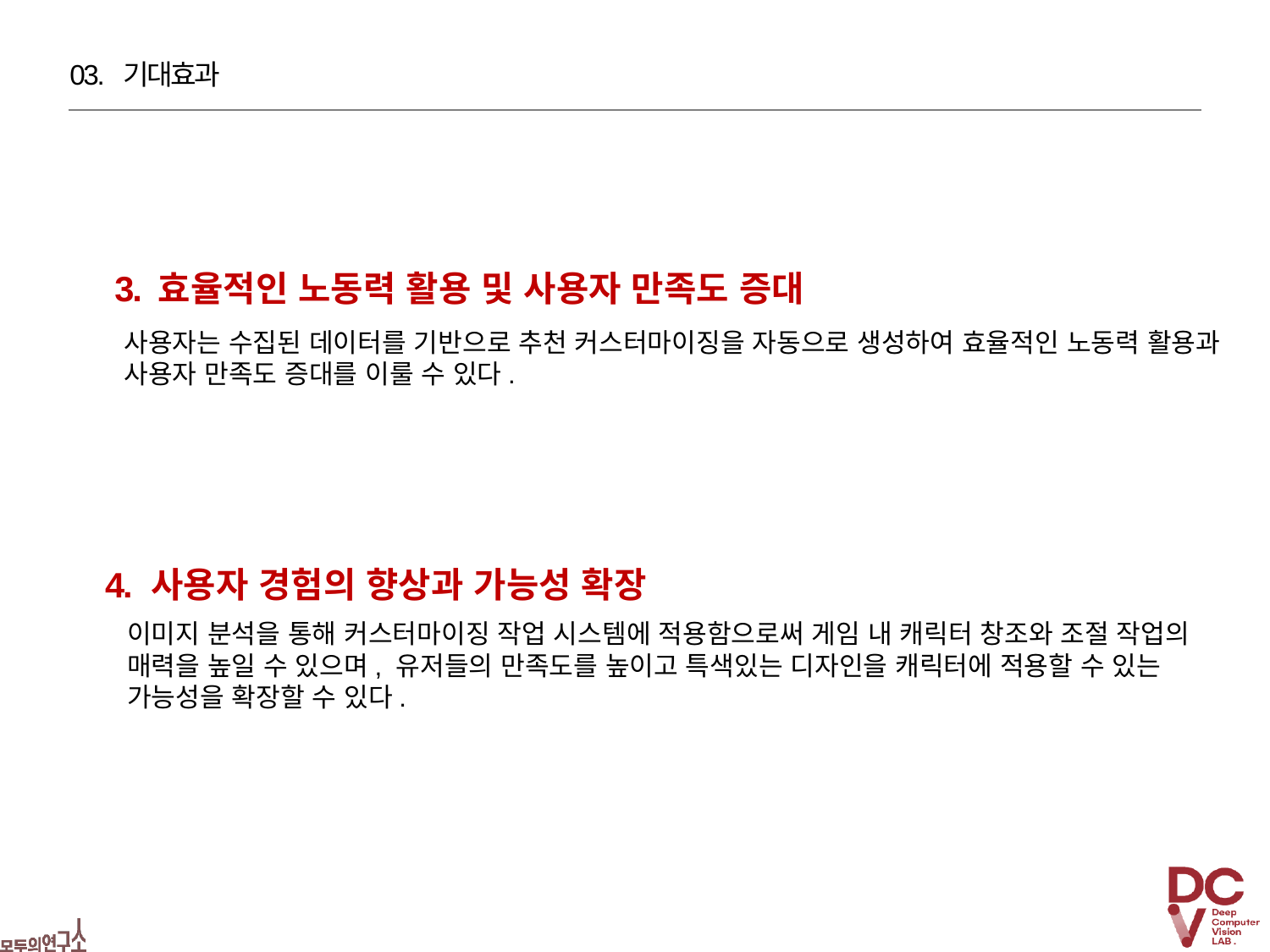

03.  기대효과
3. 효율적인 노동력 활용 및 사용자 만족도 증대
사용자는 수집된 데이터를 기반으로 추천 커스터마이징을 자동으로 생성하여 효율적인 노동력 활용과 사용자 만족도 증대를 이룰 수 있다.
4. 사용자 경험의 향상과 가능성 확장
이미지 분석을 통해 커스터마이징 작업 시스템에 적용함으로써 게임 내 캐릭터 창조와 조절 작업의 매력을 높일 수 있으며, 유저들의 만족도를 높이고 특색있는 디자인을 캐릭터에 적용할 수 있는 가능성을 확장할 수 있다.